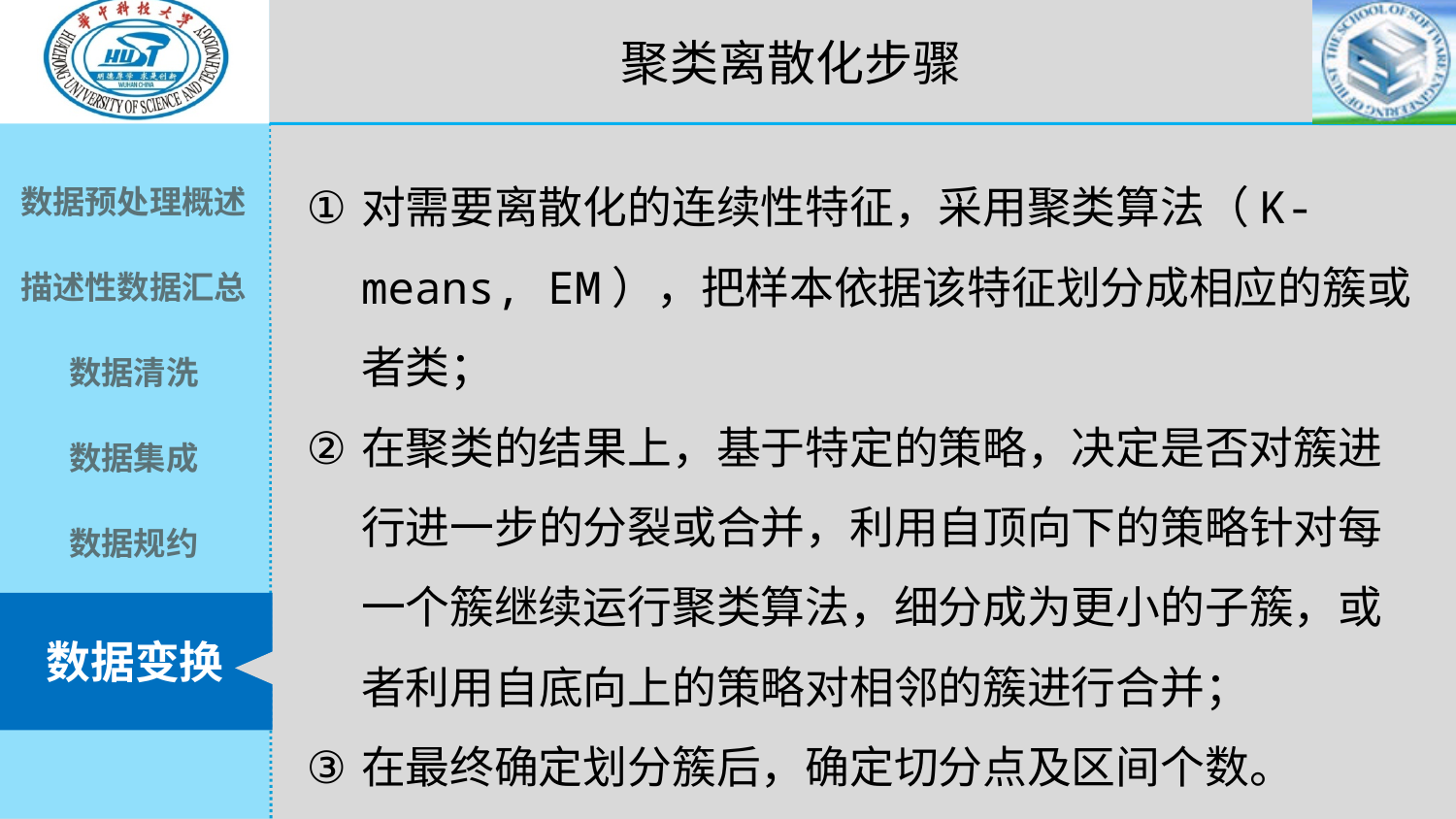

聚类离散化步骤
对需要离散化的连续性特征，采用聚类算法（K-means, EM），把样本依据该特征划分成相应的簇或者类；
在聚类的结果上，基于特定的策略，决定是否对簇进行进一步的分裂或合并，利用自顶向下的策略针对每一个簇继续运行聚类算法，细分成为更小的子簇，或者利用自底向上的策略对相邻的簇进行合并；
在最终确定划分簇后，确定切分点及区间个数。